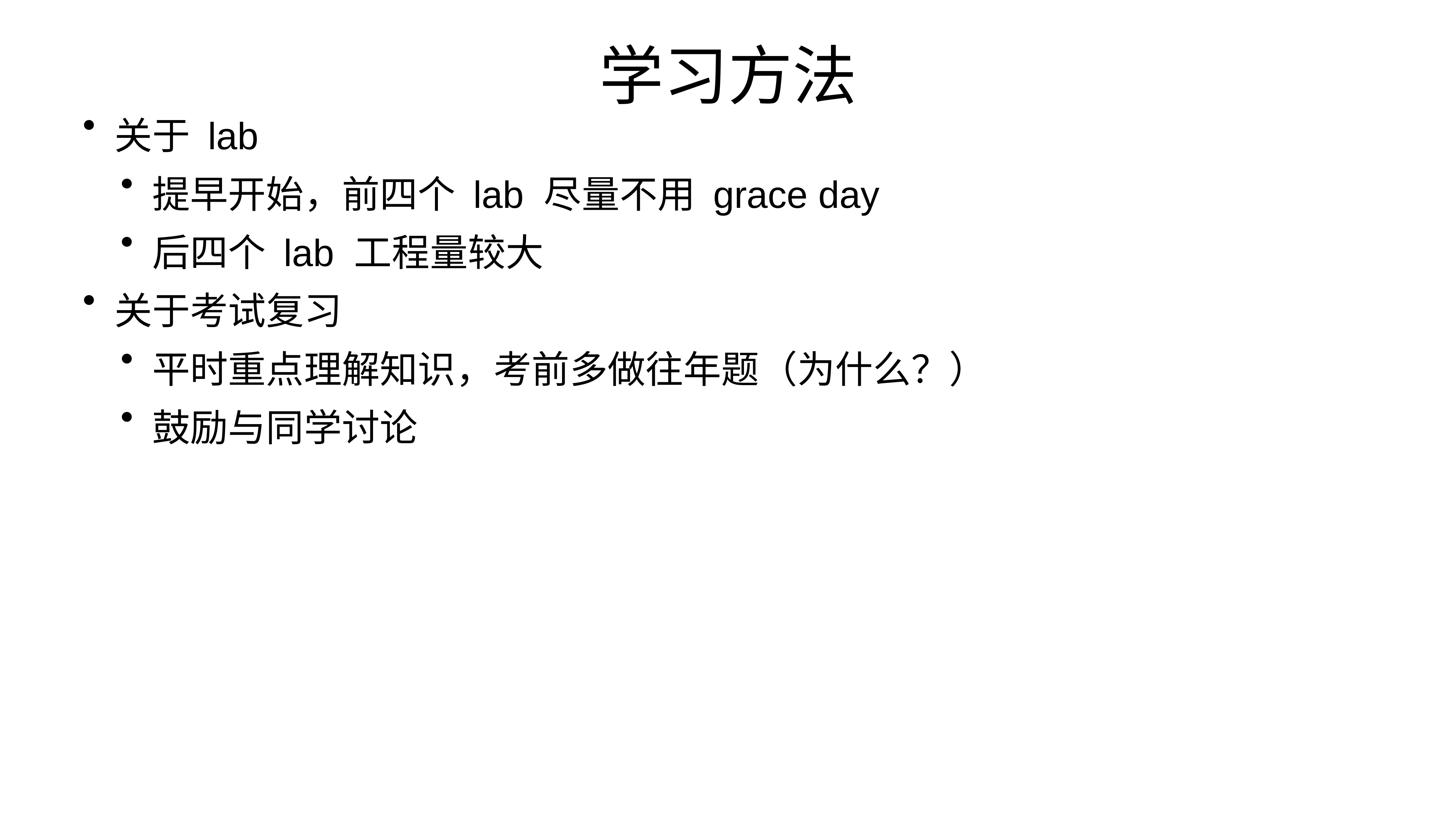

学习方法
关于 lab
提早开始，前四个 lab 尽量不用 grace day
后四个 lab 工程量较大
关于考试复习
平时重点理解知识，考前多做往年题（为什么？）
鼓励与同学讨论